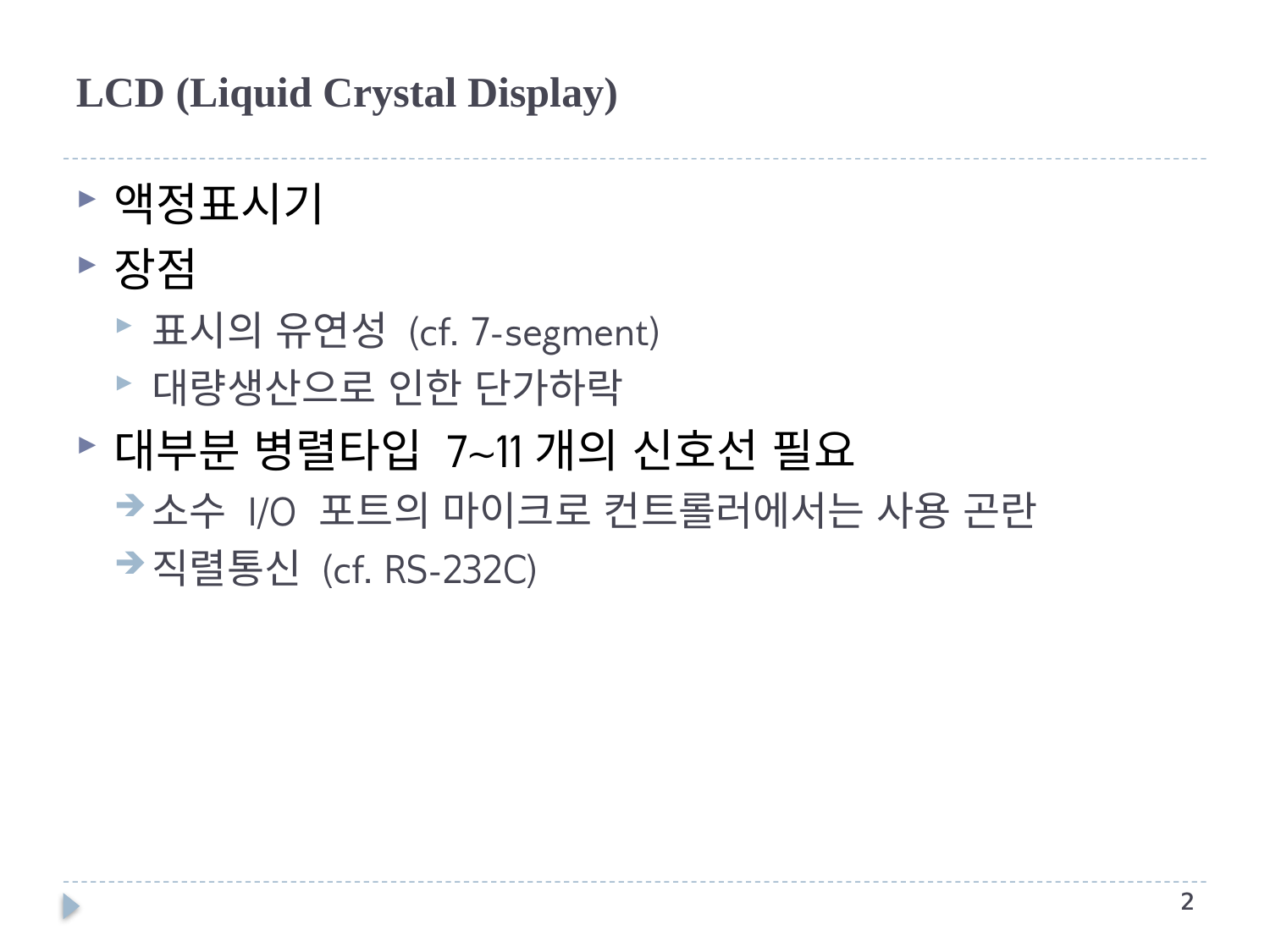

# LCD (Liquid Crystal Display)
액정표시기
장점
표시의 유연성 (cf. 7-segment)
대량생산으로 인한 단가하락
대부분 병렬타입 7~11개의 신호선 필요
소수 I/O 포트의 마이크로 컨트롤러에서는 사용 곤란
직렬통신 (cf. RS-232C)

2